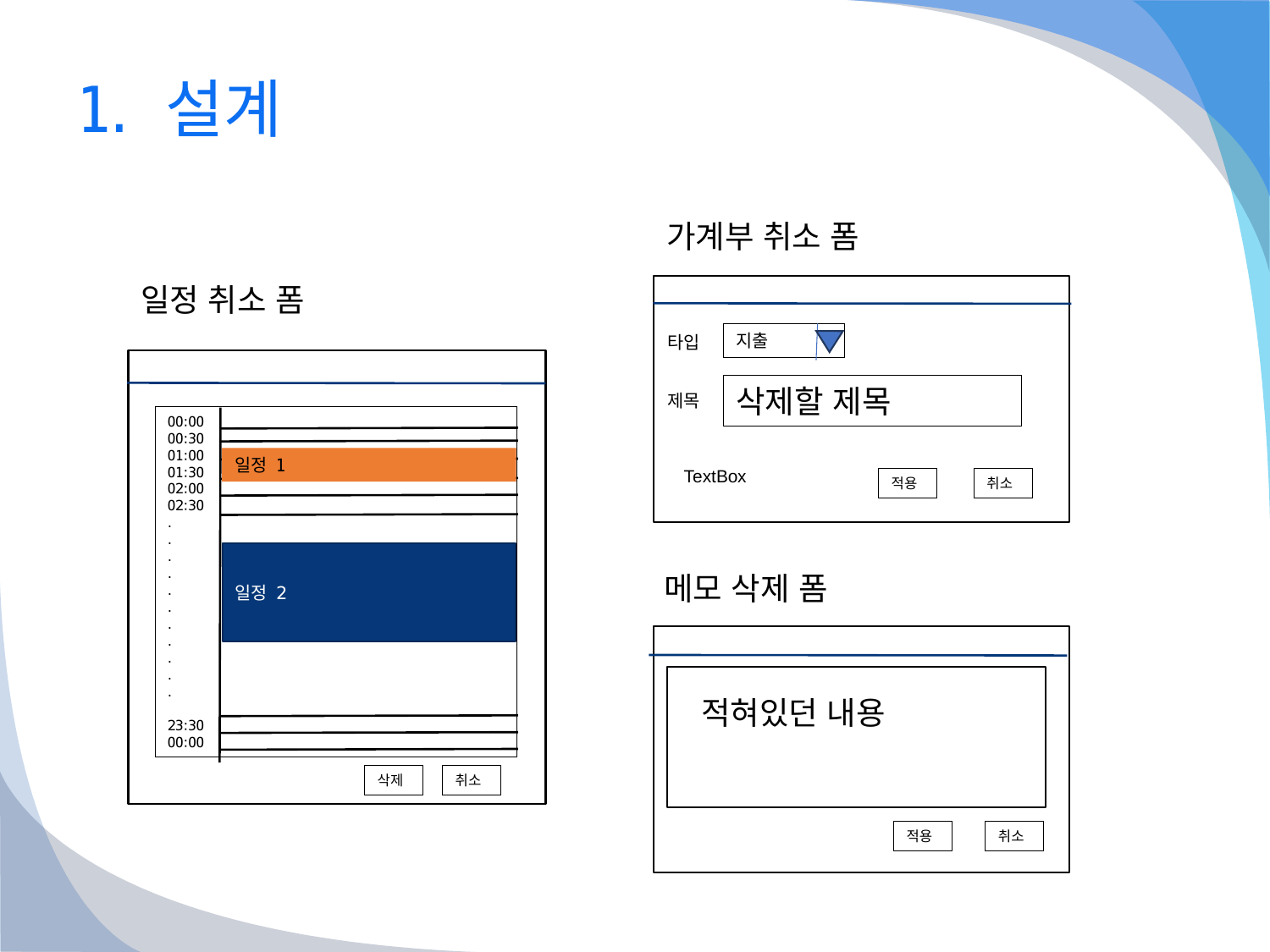

# 1. 설계
가계부 취소 폼
일정 취소 폼

지출
타입

삭제할 제목
제목
00:00
00:30
01:00
01:30
02:00
02:30
.
.
.
.
.
.
.
.
.
.
.

23:30
00:00
일정 1
TextBox
적용
취소
일정 2
메모 삭제 폼

적혀있던 내용
취소
삭제
적용
취소